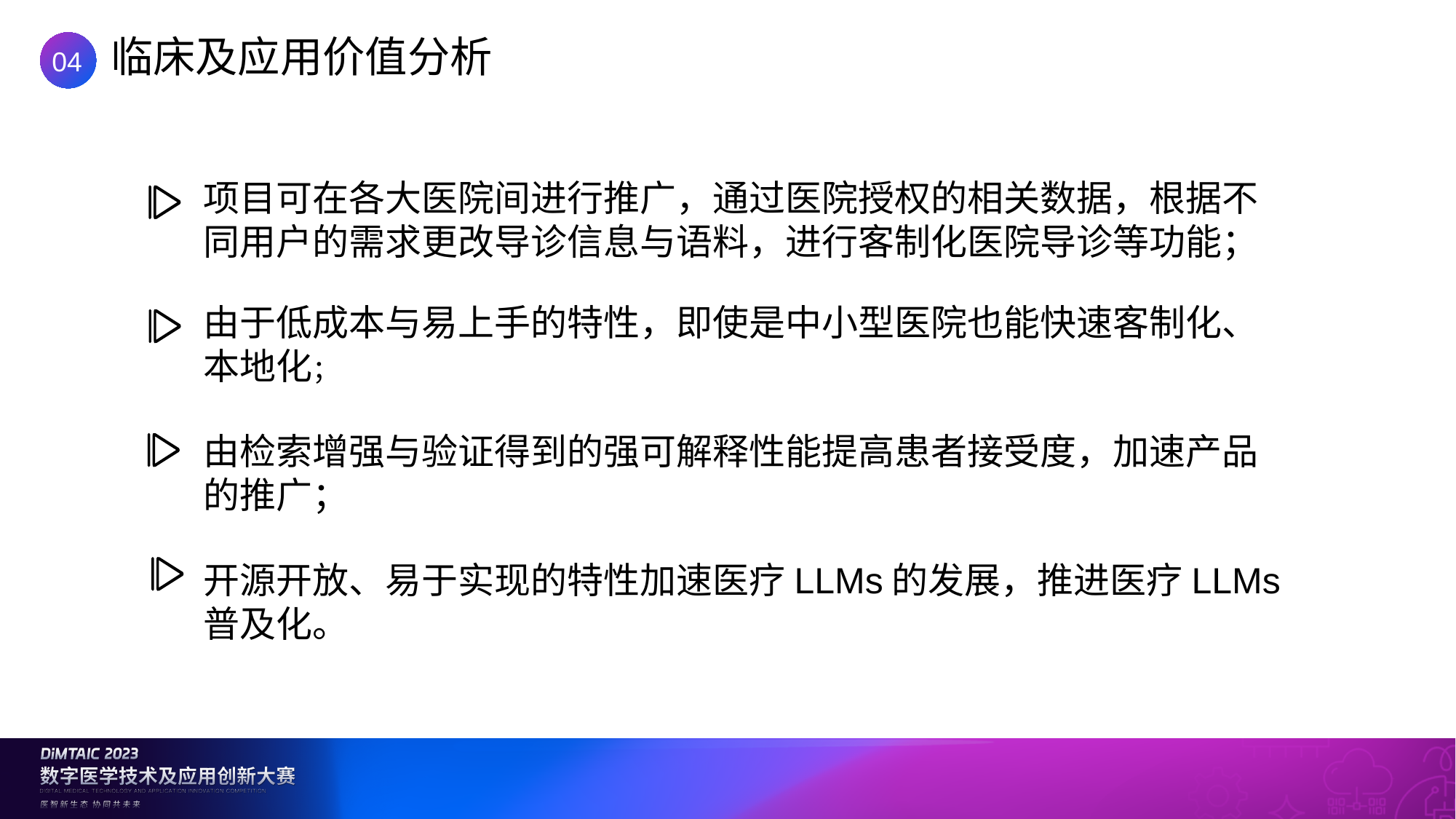

# 临床及应用价值分析
04
项目可在各大医院间进行推广，通过医院授权的相关数据，根据不同用户的需求更改导诊信息与语料，进行客制化医院导诊等功能；

由于低成本与易上手的特性，即使是中小型医院也能快速客制化、本地化；

由检索增强与验证得到的强可解释性能提高患者接受度，加速产品的推广；

开源开放、易于实现的特性加速医疗LLMs的发展，推进医疗LLMs普及化。